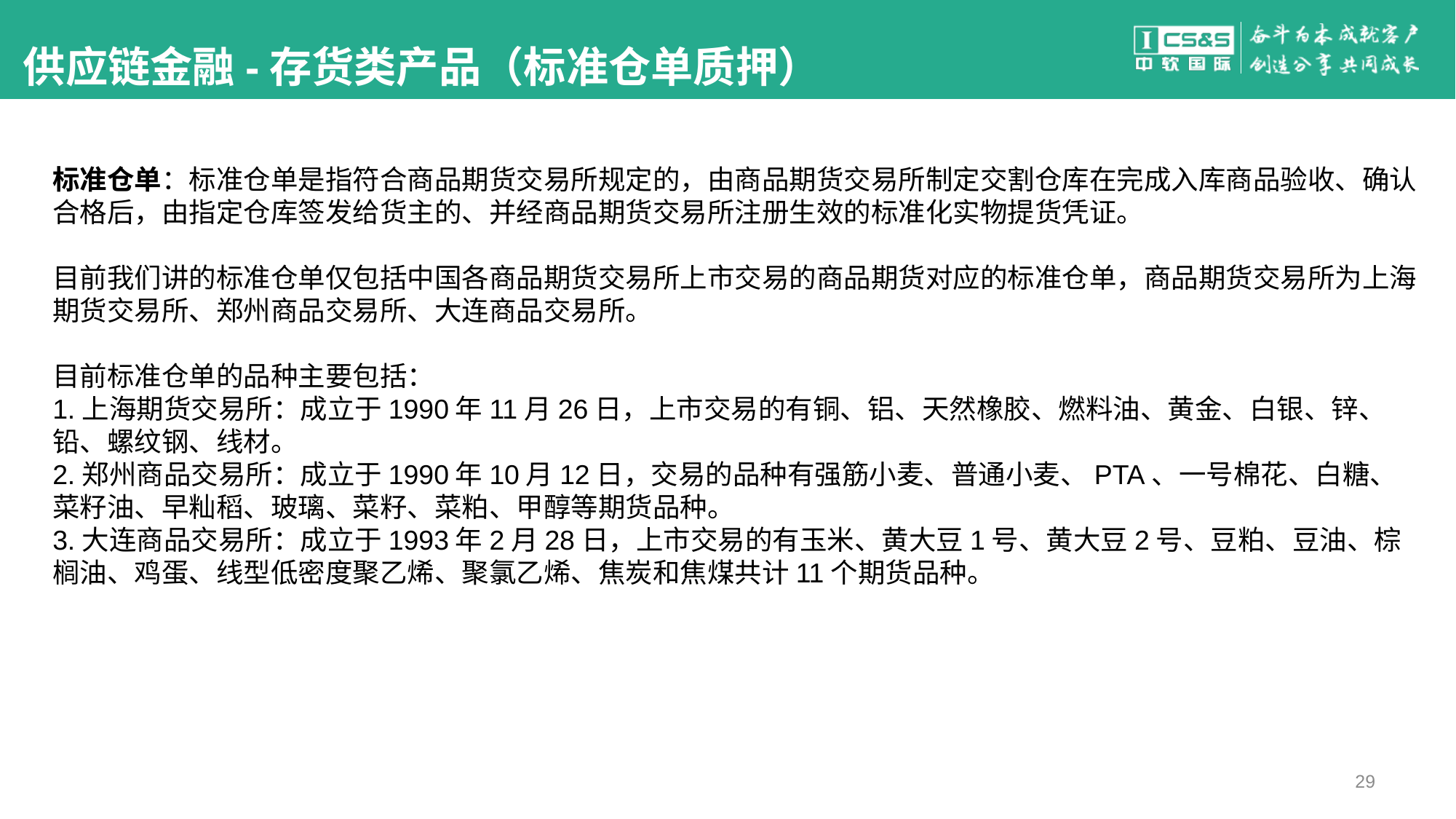

#
供应链金融-存货类产品（标准仓单质押）
标准仓单：标准仓单是指符合商品期货交易所规定的，由商品期货交易所制定交割仓库在完成入库商品验收、确认合格后，由指定仓库签发给货主的、并经商品期货交易所注册生效的标准化实物提货凭证。

目前我们讲的标准仓单仅包括中国各商品期货交易所上市交易的商品期货对应的标准仓单，商品期货交易所为上海期货交易所、郑州商品交易所、大连商品交易所。

目前标准仓单的品种主要包括：
1.上海期货交易所：成立于1990年11月26日，上市交易的有铜、铝、天然橡胶、燃料油、黄金、白银、锌、铅、螺纹钢、线材。
2.郑州商品交易所：成立于1990年10月12日，交易的品种有强筋小麦、普通小麦、PTA、一号棉花、白糖、菜籽油、早籼稻、玻璃、菜籽、菜粕、甲醇等期货品种。
3.大连商品交易所：成立于1993年2月28日，上市交易的有玉米、黄大豆1号、黄大豆2号、豆粕、豆油、棕榈油、鸡蛋、线型低密度聚乙烯、聚氯乙烯、焦炭和焦煤共计11个期货品种。

29